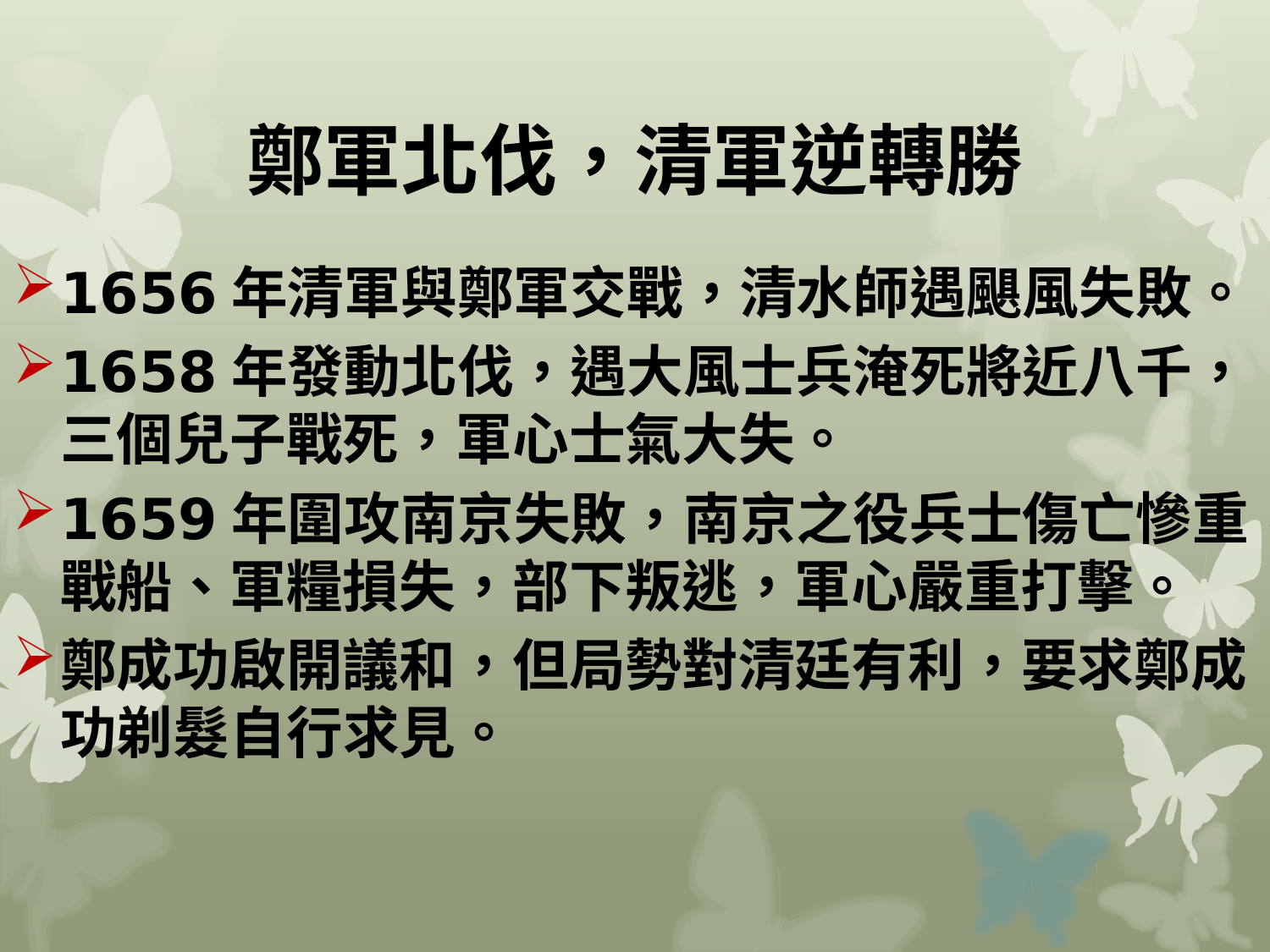

# 鄭軍北伐，清軍逆轉勝
1656年清軍與鄭軍交戰，清水師遇颶風失敗。
1658年發動北伐，遇大風士兵淹死將近八千，三個兒子戰死，軍心士氣大失。
1659年圍攻南京失敗，南京之役兵士傷亡慘重，戰船、軍糧損失，部下叛逃，軍心嚴重打擊。
鄭成功啟開議和，但局勢對清廷有利，要求鄭成功剃髮自行求見。